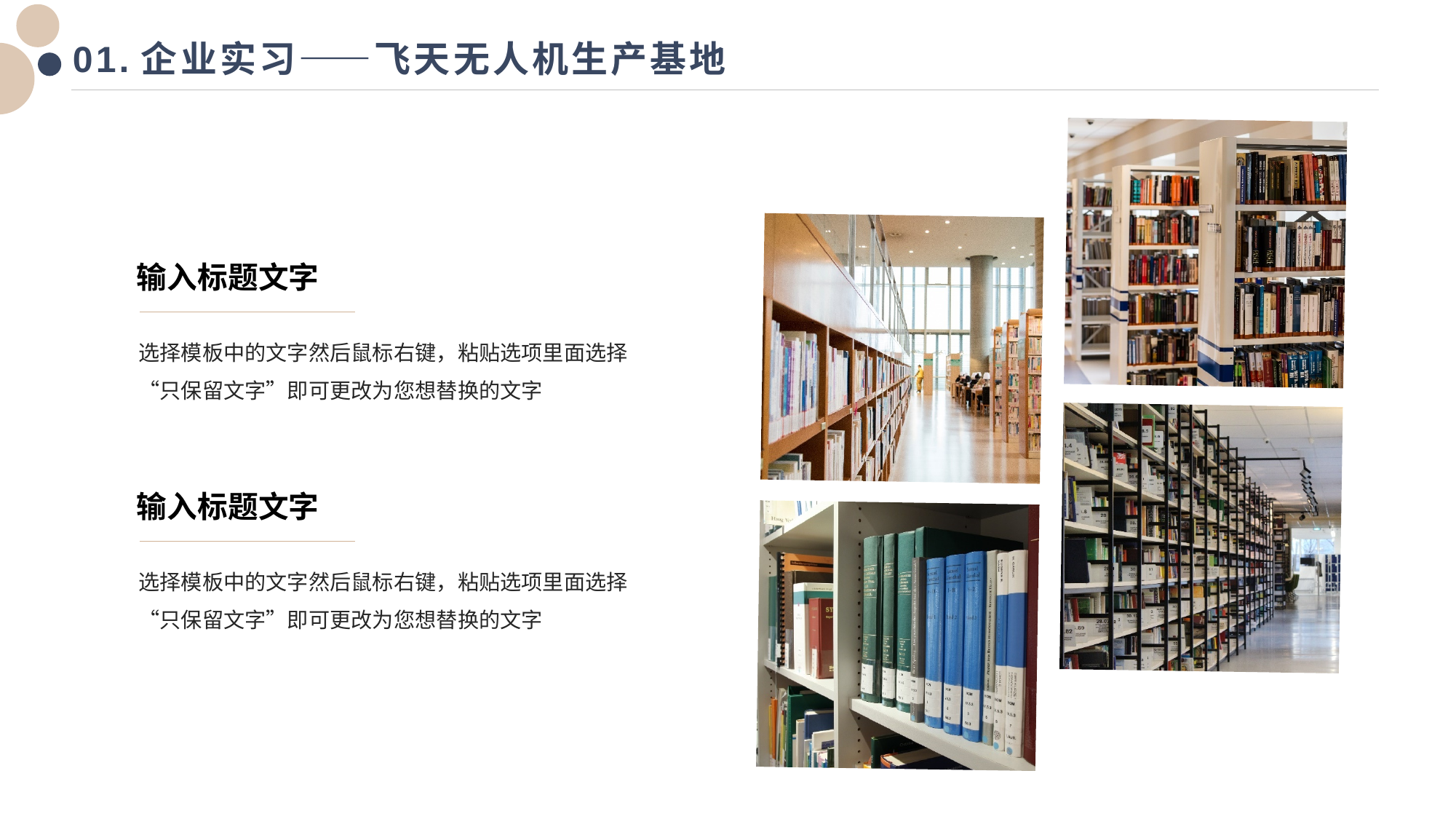

# 01.企业实习——飞天无人机生产基地

输入标题文字
选择模板中的文字然后鼠标右键，粘贴选项里面选择“只保留文字”即可更改为您想替换的文字

输入标题文字

选择模板中的文字然后鼠标右键，粘贴选项里面选择“只保留文字”即可更改为您想替换的文字